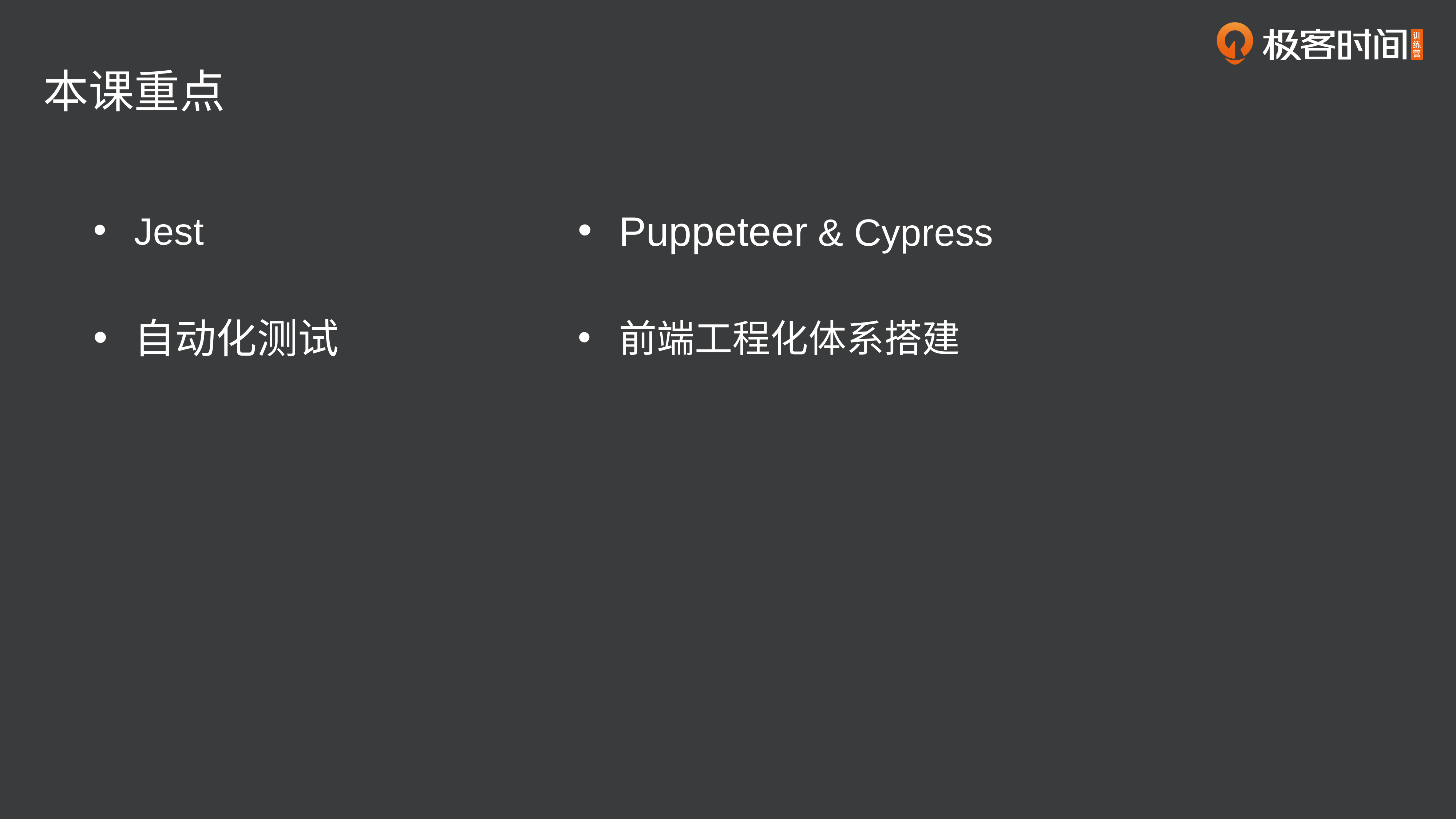

本课重点
Jest
Puppeteer & Cypress
前端工程化体系搭建
自动化测试